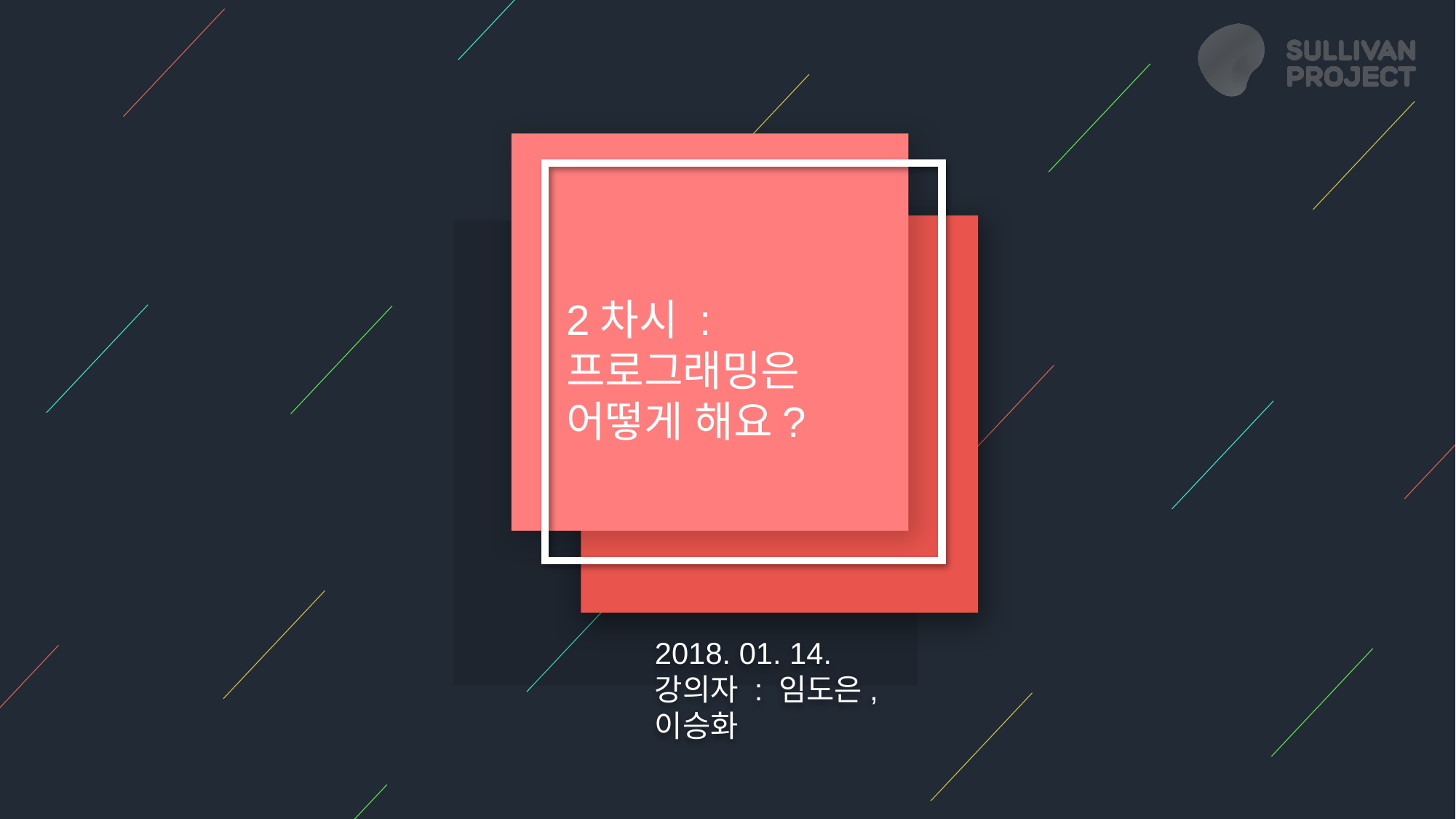

2차시 : 프로그래밍은 어떻게 해요?
2018. 01. 14.
강의자 : 임도은, 이승화